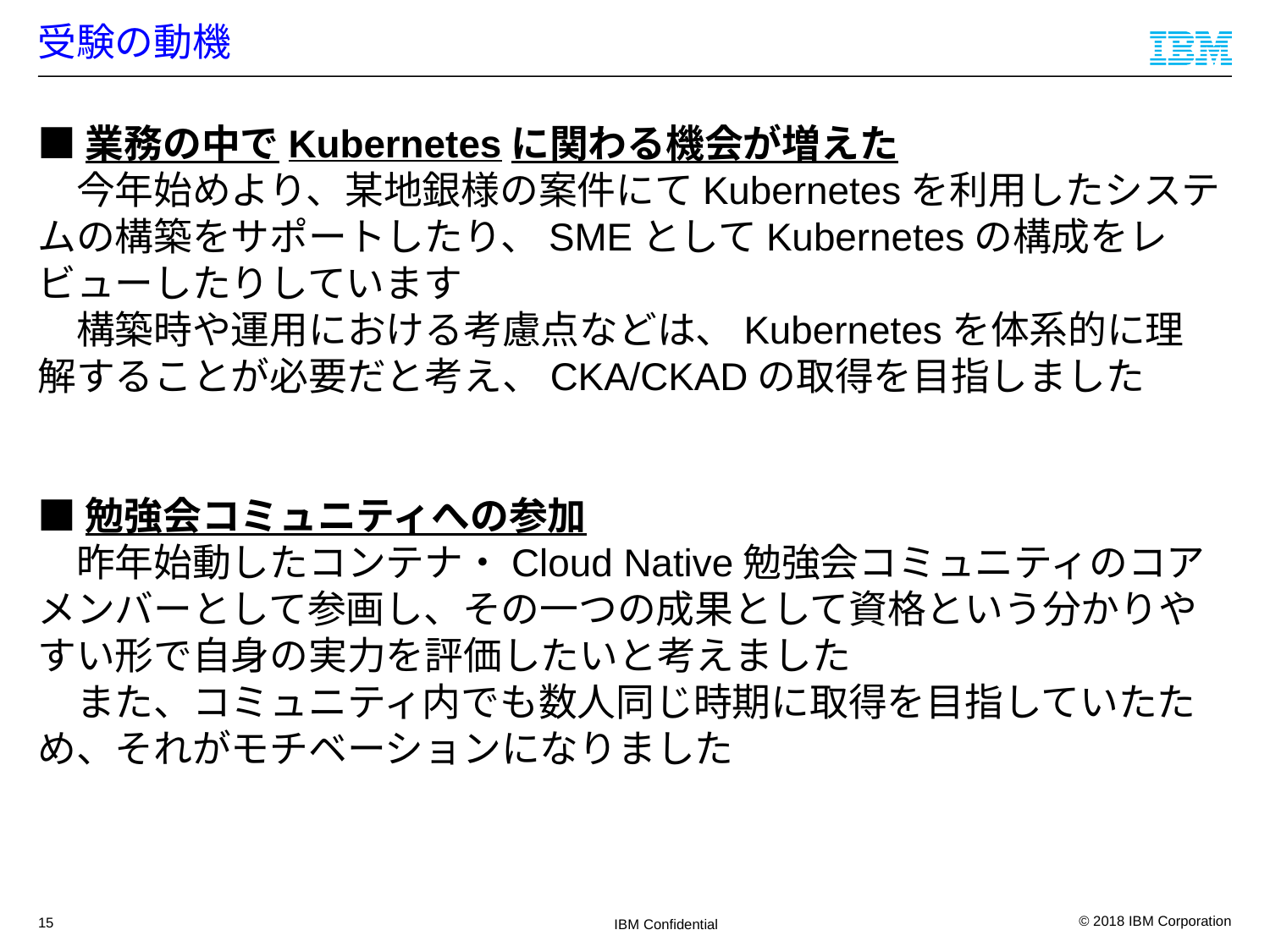

# 受験の動機
■業務の中でKubernetesに関わる機会が増えた
　今年始めより、某地銀様の案件にてKubernetesを利用したシステムの構築をサポートしたり、SMEとしてKubernetesの構成をレビューしたりしています
　構築時や運用における考慮点などは、Kubernetesを体系的に理解することが必要だと考え、CKA/CKADの取得を目指しました

■勉強会コミュニティへの参加
　昨年始動したコンテナ・Cloud Native勉強会コミュニティのコアメンバーとして参画し、その一つの成果として資格という分かりやすい形で自身の実力を評価したいと考えました
　また、コミュニティ内でも数人同じ時期に取得を目指していたため、それがモチベーションになりました